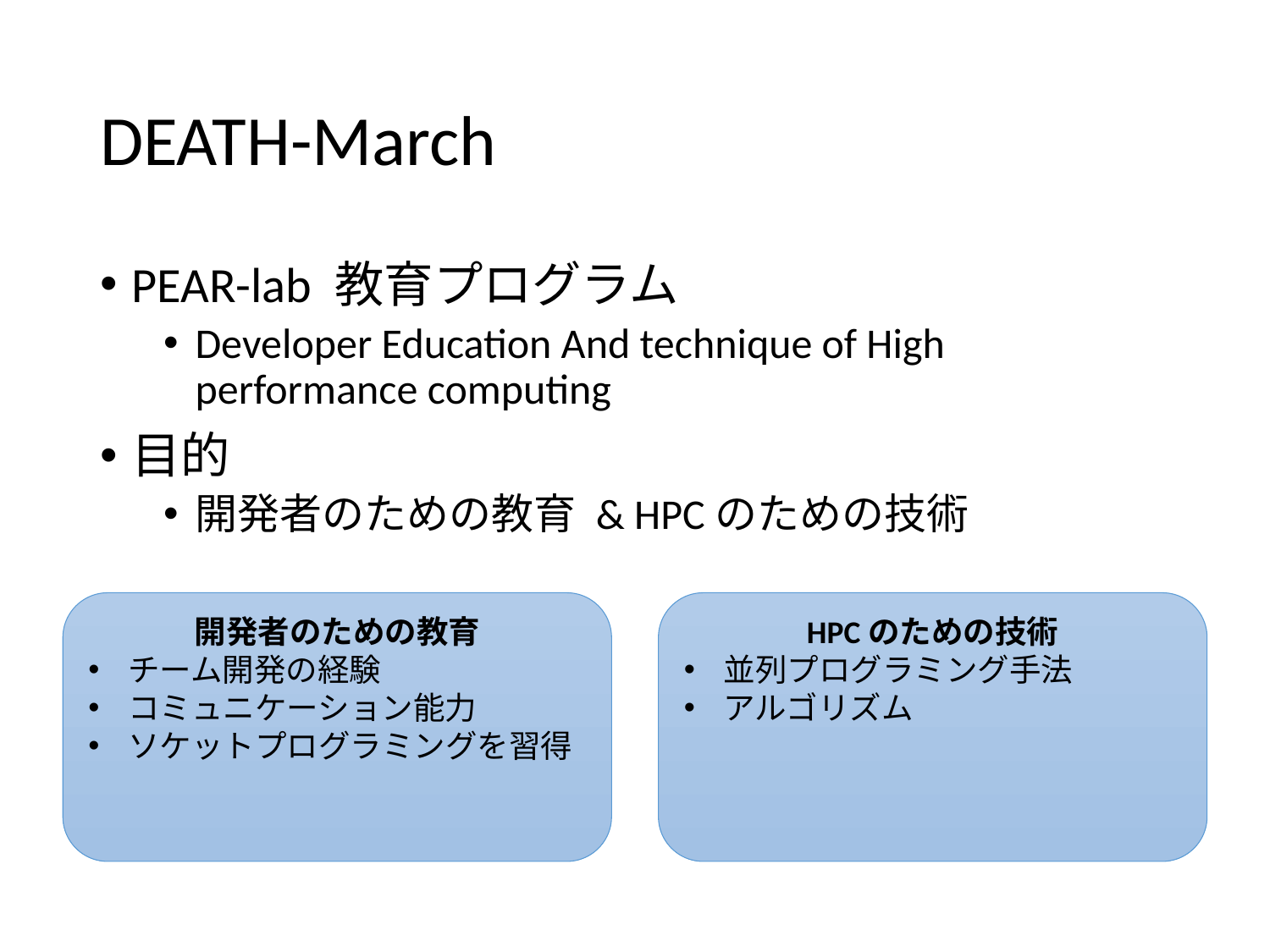

# DEATH-March
PEAR-lab 教育プログラム
Developer Education And technique of High performance computing
目的
開発者のための教育 & HPCのための技術

開発者のための教育
チーム開発の経験
コミュニケーション能力
ソケットプログラミングを習得
HPCのための技術
並列プログラミング手法
アルゴリズム